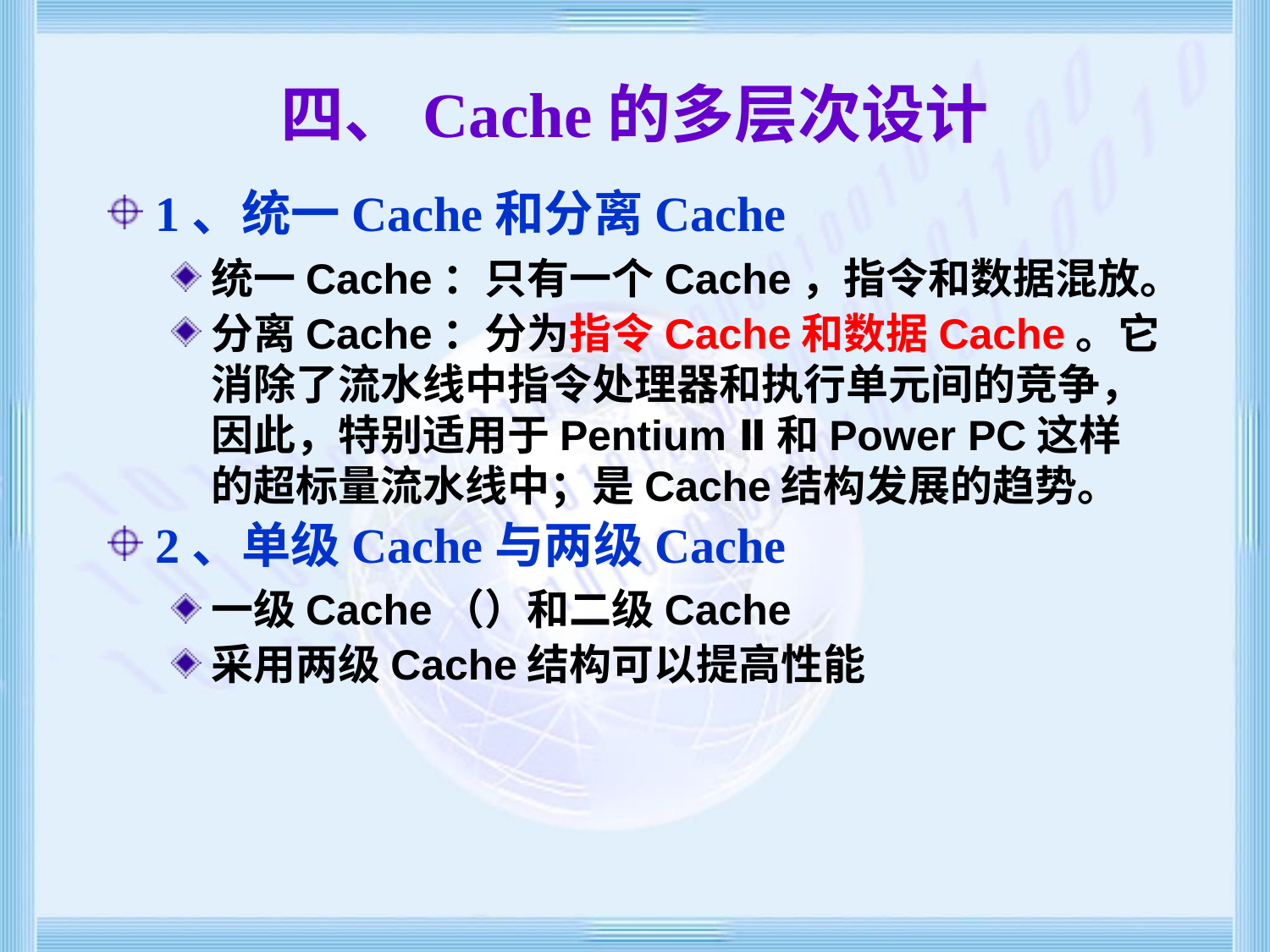

# 四、Cache的多层次设计
1、统一Cache和分离Cache
统一Cache：只有一个Cache，指令和数据混放。
分离Cache：分为指令Cache和数据Cache。它消除了流水线中指令处理器和执行单元间的竞争，因此，特别适用于Pentium Ⅱ和Power PC这样的超标量流水线中；是Cache结构发展的趋势。
2、单级Cache与两级Cache
一级Cache（）和二级Cache
采用两级Cache结构可以提高性能
171